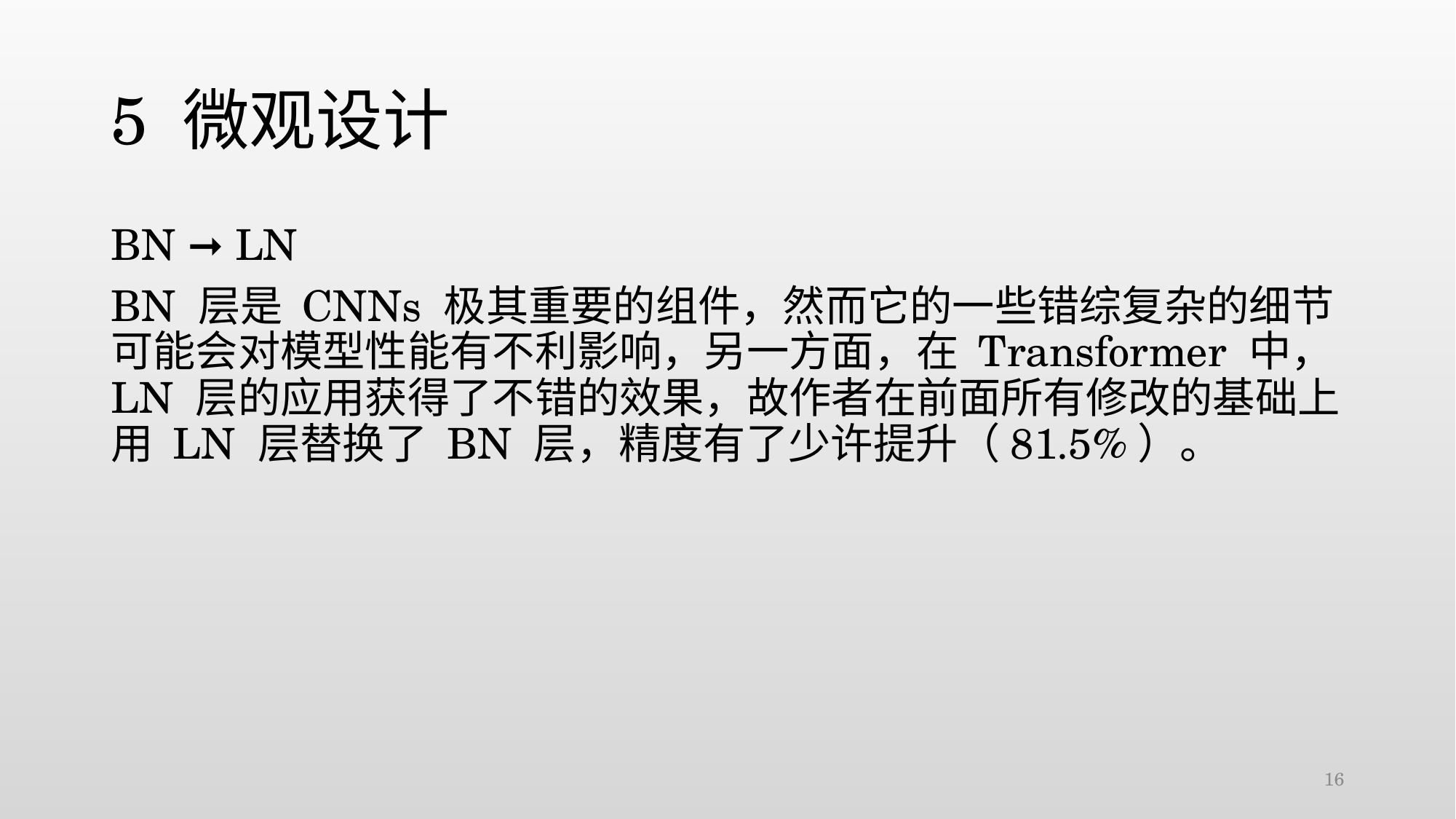

# 5 微观设计
BN ➞ LN
BN 层是 CNNs 极其重要的组件，然而它的一些错综复杂的细节可能会对模型性能有不利影响，另一方面，在 Transformer 中，LN 层的应用获得了不错的效果，故作者在前面所有修改的基础上用 LN 层替换了 BN 层，精度有了少许提升（81.5%）。
16